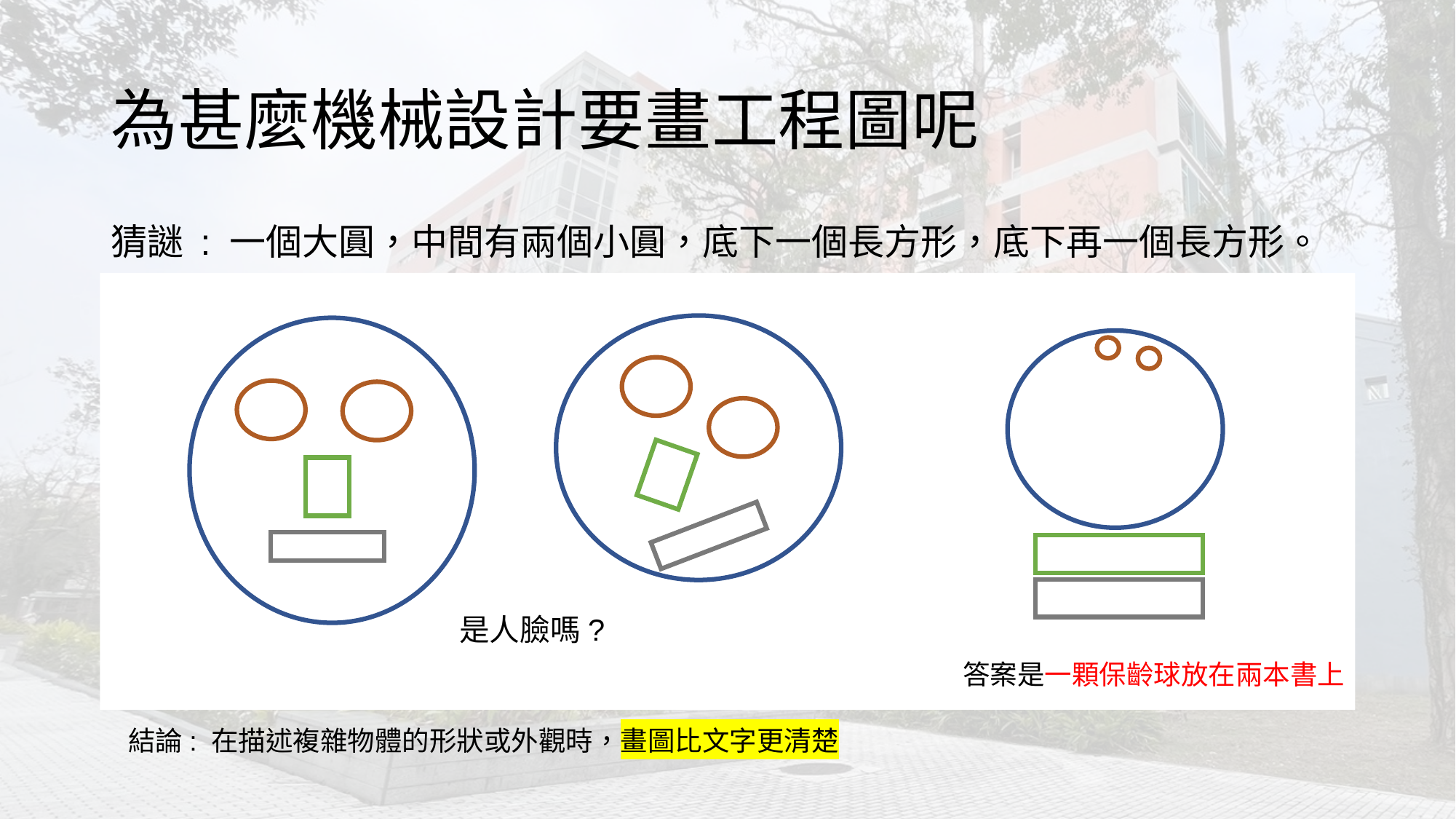

# 為甚麼機械設計要畫工程圖呢
猜謎 : 一個大圓，中間有兩個小圓，底下一個長方形，底下再一個長方形。

是人臉嗎?
答案是一顆保齡球放在兩本書上
結論: 在描述複雜物體的形狀或外觀時，畫圖比文字更清楚